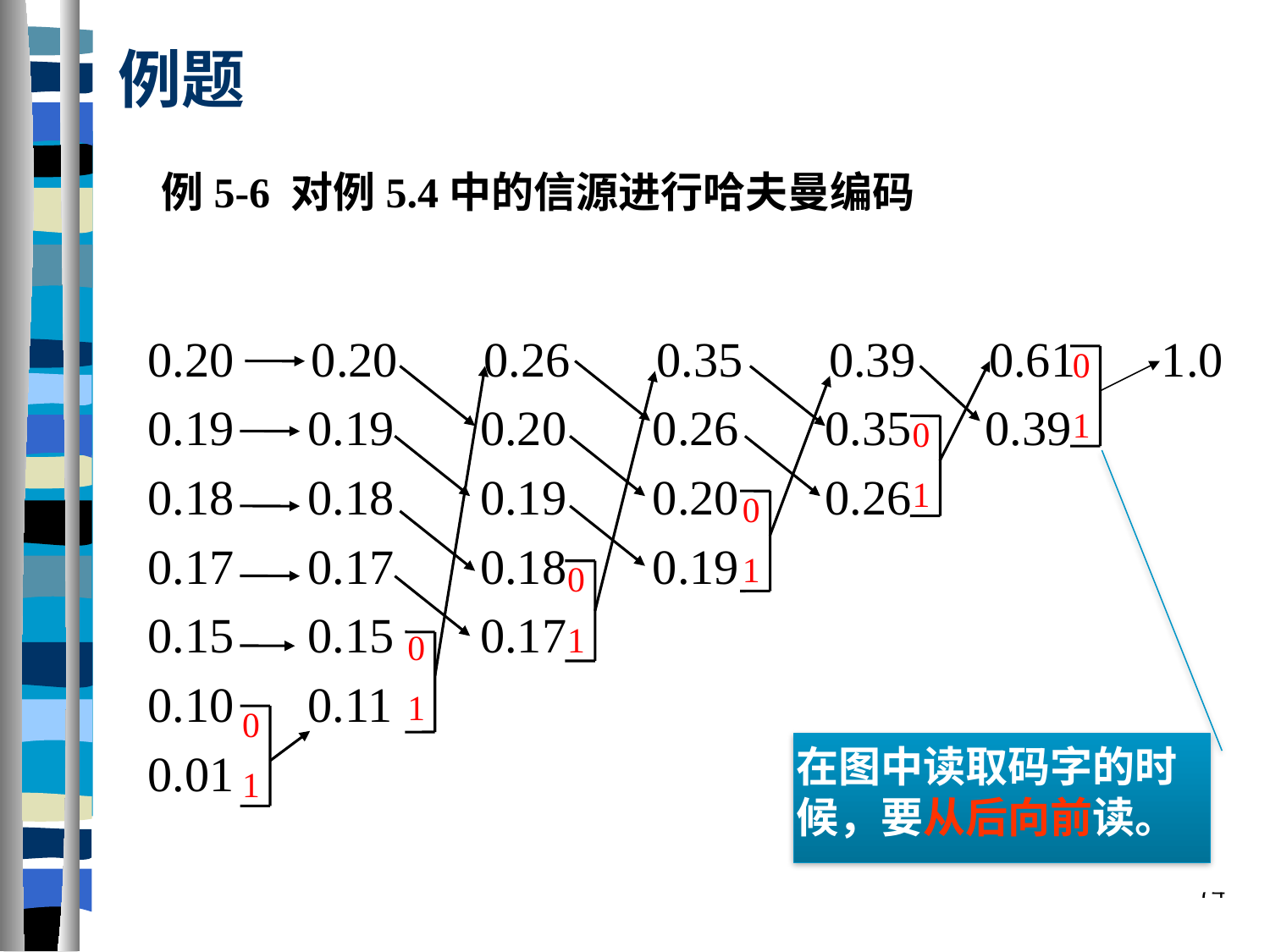

# 例题
例5-6 对例5.4中的信源进行哈夫曼编码
0.20	   0.20       0.26       0.35       0.39      0.61       1.0
0.19      0.19       0.20       0.26       0.35      0.39
0.18      0.18       0.19       0.20       0.26
0.17      0.17       0.18       0.19
0.15      0.15       0.17
0.10      0.11
0.01
0
1

0
1

0
1

0
1

0
1

0
1

在图中读取码字的时候，要从后向前读。
74